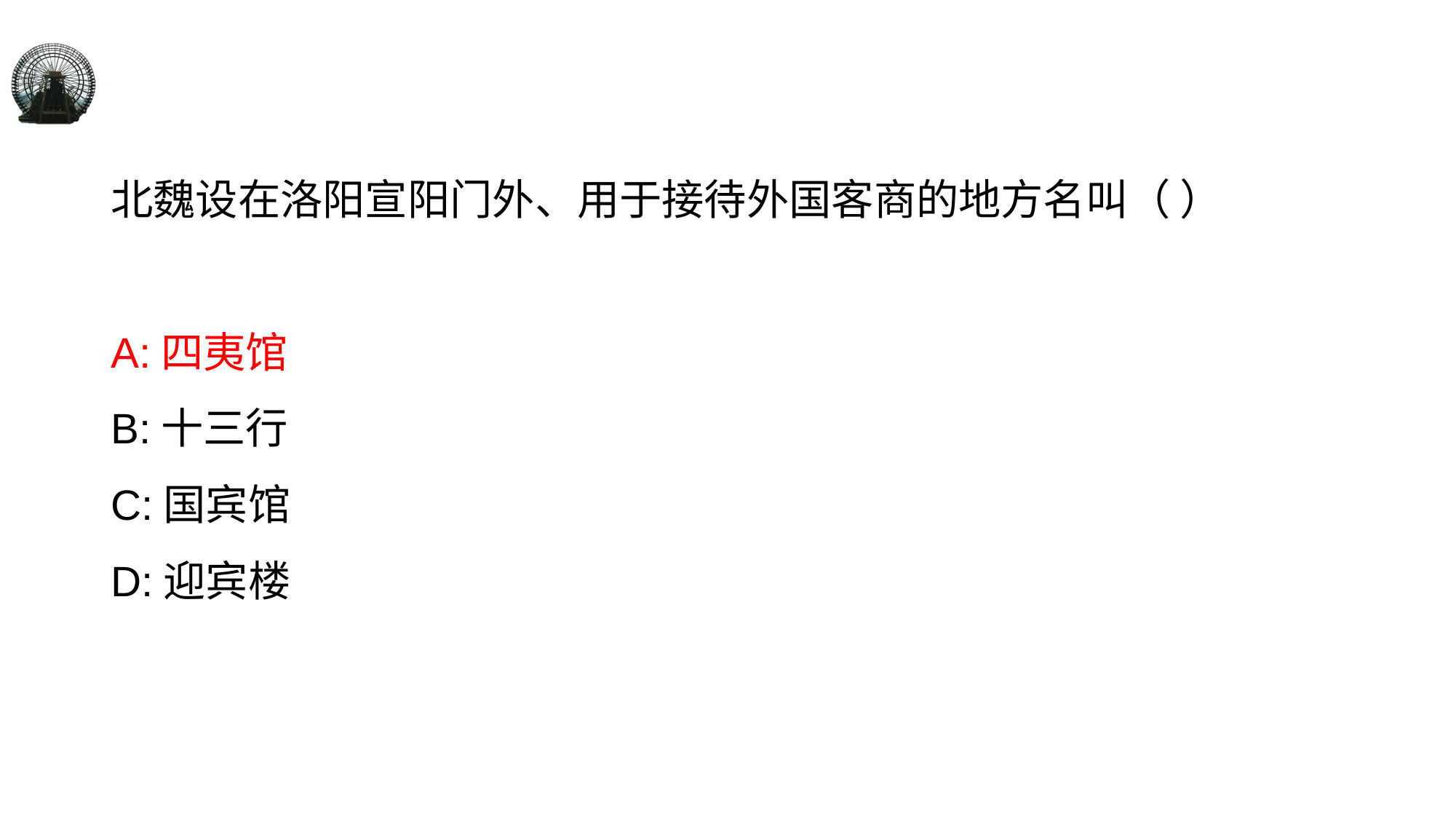

#
北魏设在洛阳宣阳门外、用于接待外国客商的地方名叫（ ）

A:四夷馆
B:十三行
C:国宾馆
D:迎宾楼

49